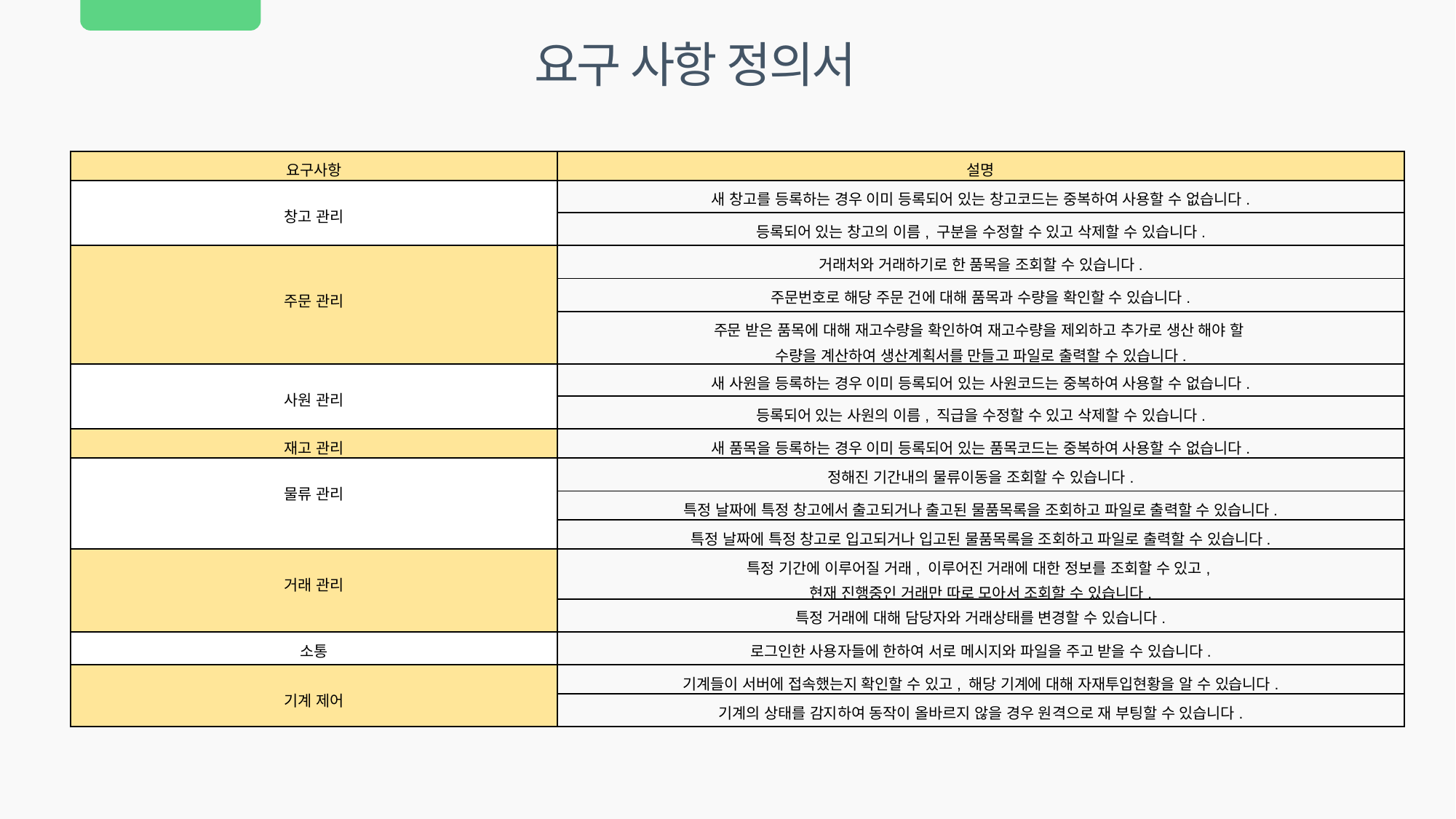

요구 사항 정의서
| 요구사항 | 설명 |
| --- | --- |
| 창고 관리 | 새 창고를 등록하는 경우 이미 등록되어 있는 창고코드는 중복하여 사용할 수 없습니다. |
|  | 등록되어 있는 창고의 이름, 구분을 수정할 수 있고 삭제할 수 있습니다. |
| 주문 관리 | 거래처와 거래하기로 한 품목을 조회할 수 있습니다. |
|  | 주문번호로 해당 주문 건에 대해 품목과 수량을 확인할 수 있습니다. |
|  | 주문 받은 품목에 대해 재고수량을 확인하여 재고수량을 제외하고 추가로 생산 해야 할 수량을 계산하여 생산계획서를 만들고 파일로 출력할 수 있습니다. |
| 사원 관리 | 새 사원을 등록하는 경우 이미 등록되어 있는 사원코드는 중복하여 사용할 수 없습니다. |
|  | 등록되어 있는 사원의 이름, 직급을 수정할 수 있고 삭제할 수 있습니다. |
| 재고 관리 | 새 품목을 등록하는 경우 이미 등록되어 있는 품목코드는 중복하여 사용할 수 없습니다. |
| 물류 관리 | 정해진 기간내의 물류이동을 조회할 수 있습니다. |
|  | 특정 날짜에 특정 창고에서 출고되거나 출고된 물품목록을 조회하고 파일로 출력할 수 있습니다. |
|  | 특정 날짜에 특정 창고로 입고되거나 입고된 물품목록을 조회하고 파일로 출력할 수 있습니다. |
| 거래 관리 | 특정 기간에 이루어질 거래, 이루어진 거래에 대한 정보를 조회할 수 있고, 현재 진행중인 거래만 따로 모아서 조회할 수 있습니다. |
|  | 특정 거래에 대해 담당자와 거래상태를 변경할 수 있습니다. |
| 소통 | 로그인한 사용자들에 한하여 서로 메시지와 파일을 주고 받을 수 있습니다. |
| 기계 제어 | 기계들이 서버에 접속했는지 확인할 수 있고, 해당 기계에 대해 자재투입현황을 알 수 있습니다. |
|  | 기계의 상태를 감지하여 동작이 올바르지 않을 경우 원격으로 재 부팅할 수 있습니다. |